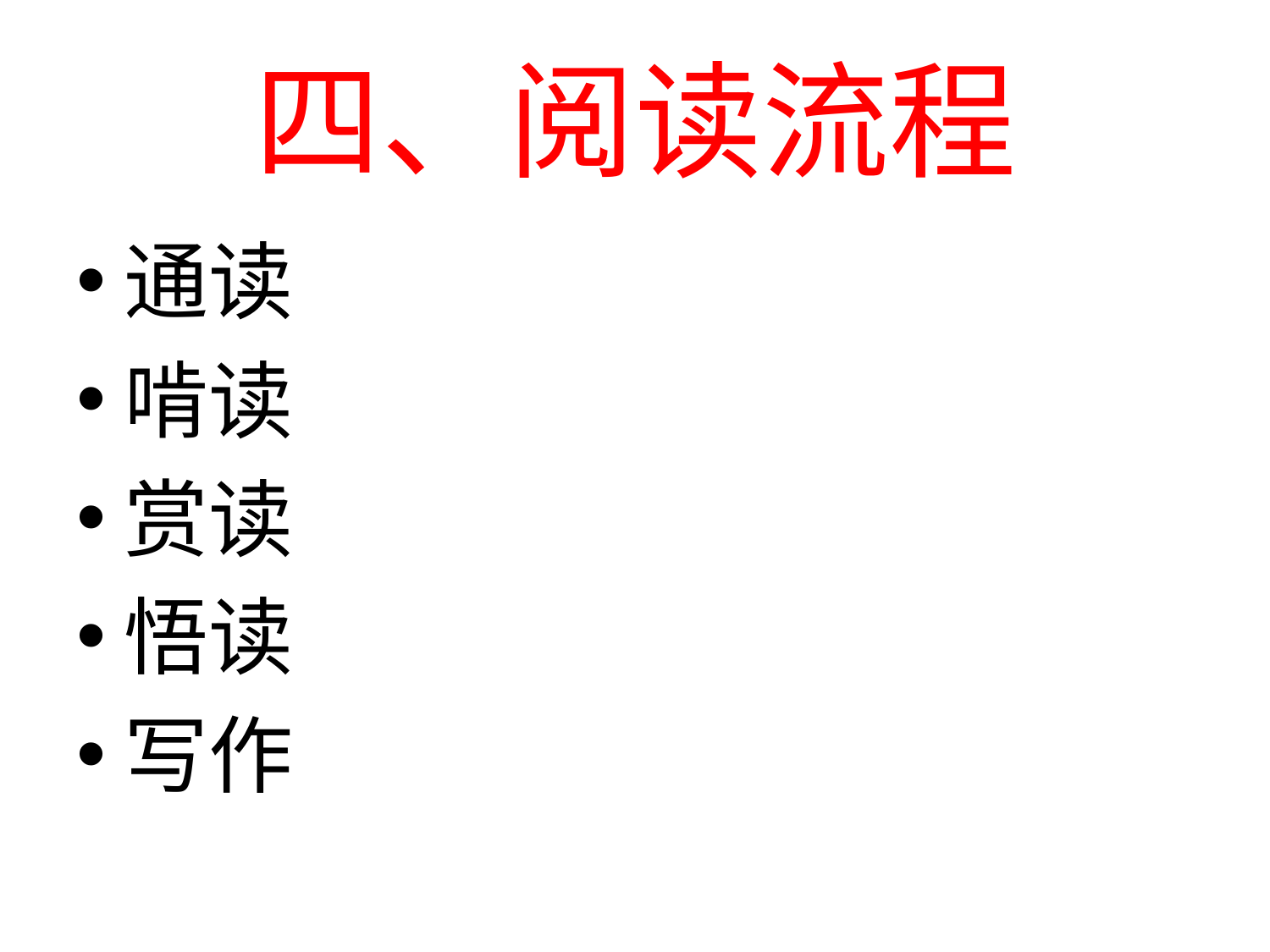

# 四、阅读流程
通读
啃读
赏读
悟读
写作